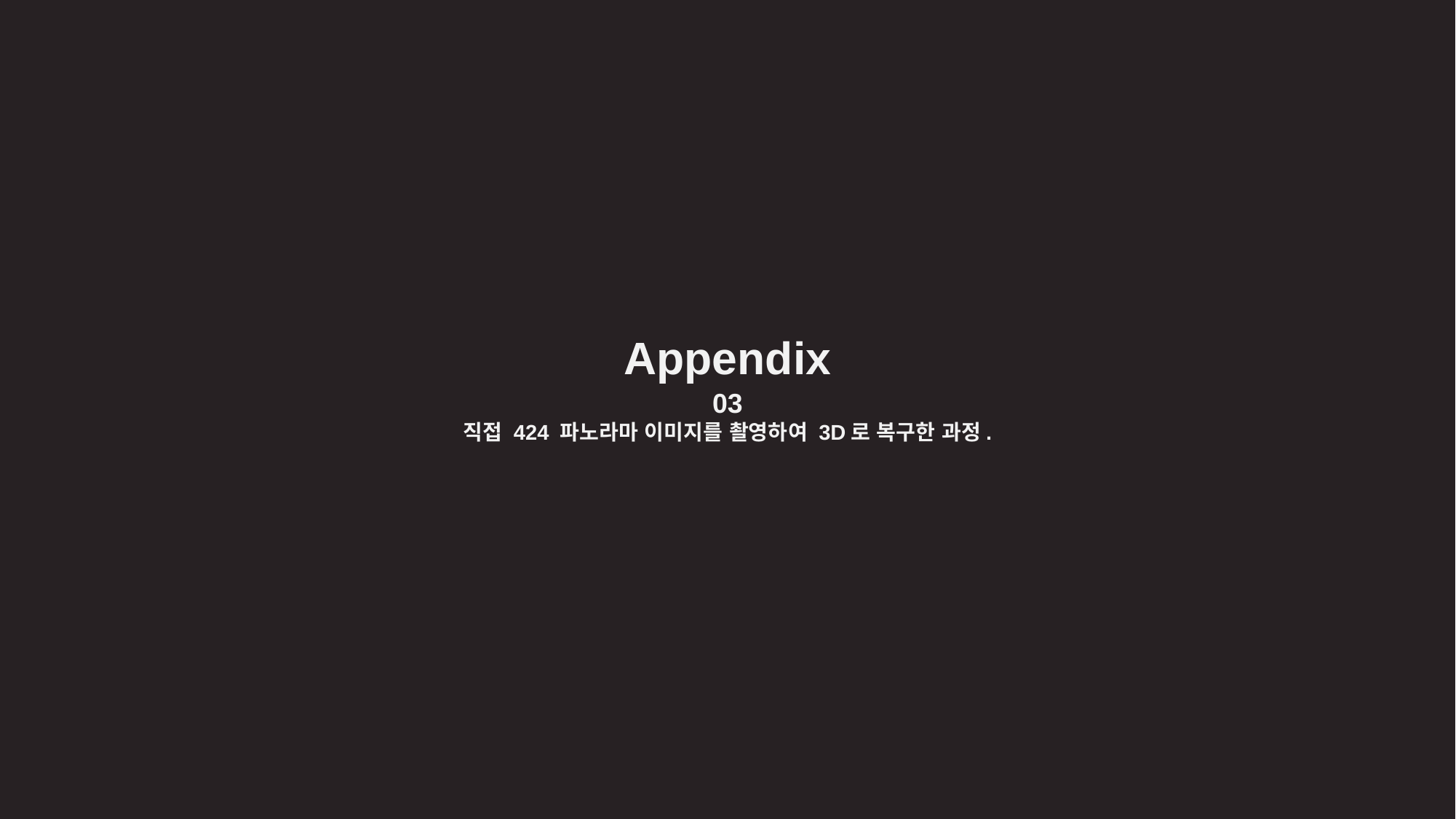

Appendix
03
직접 424 파노라마 이미지를 촬영하여 3D로 복구한 과정.